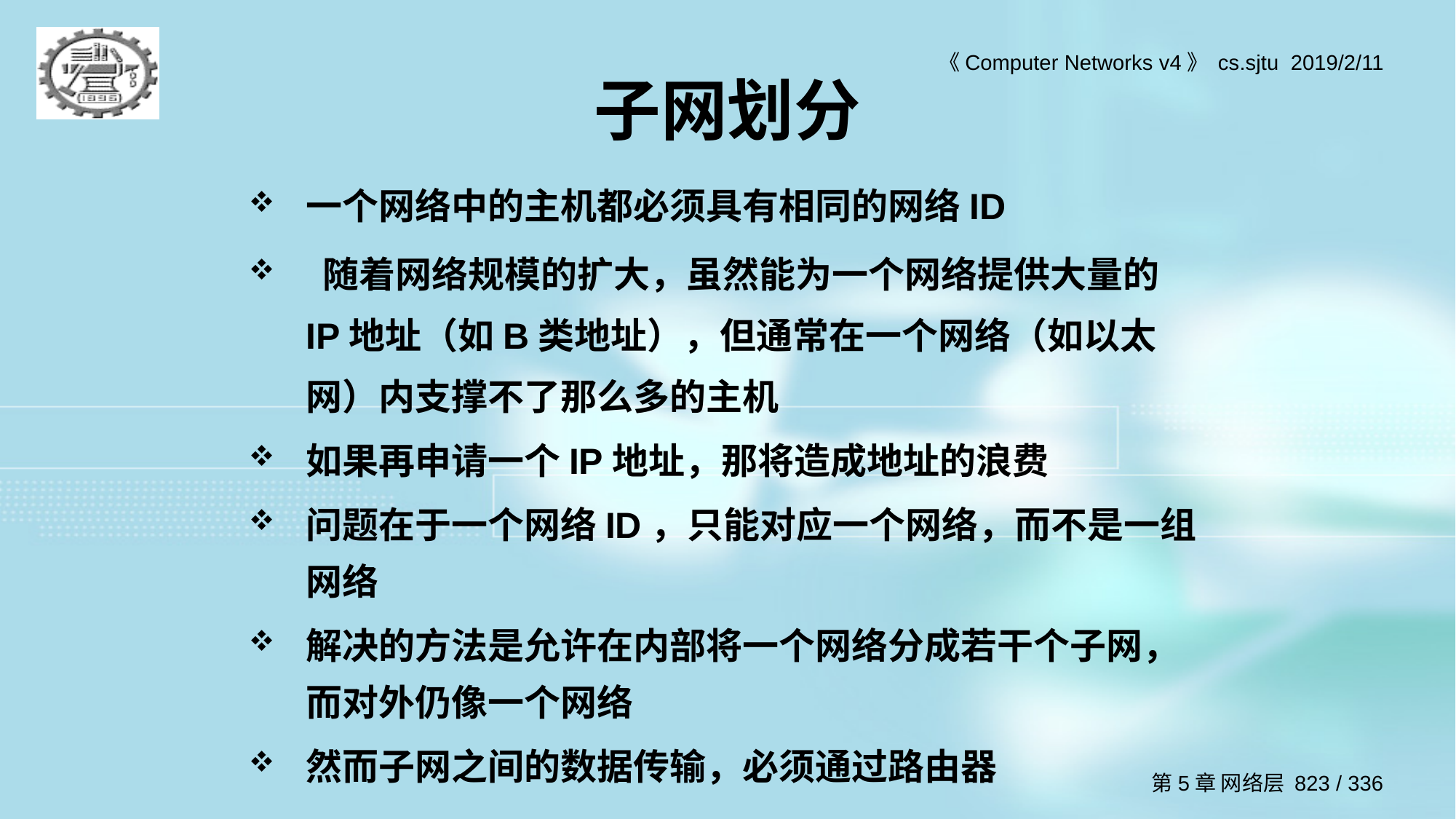

# 子网划分
一个网络中的主机都必须具有相同的网络ID
 随着网络规模的扩大，虽然能为一个网络提供大量的IP地址（如B类地址），但通常在一个网络（如以太网）内支撑不了那么多的主机
如果再申请一个IP地址，那将造成地址的浪费
问题在于一个网络ID，只能对应一个网络，而不是一组网络
解决的方法是允许在内部将一个网络分成若干个子网，而对外仍像一个网络
然而子网之间的数据传输，必须通过路由器